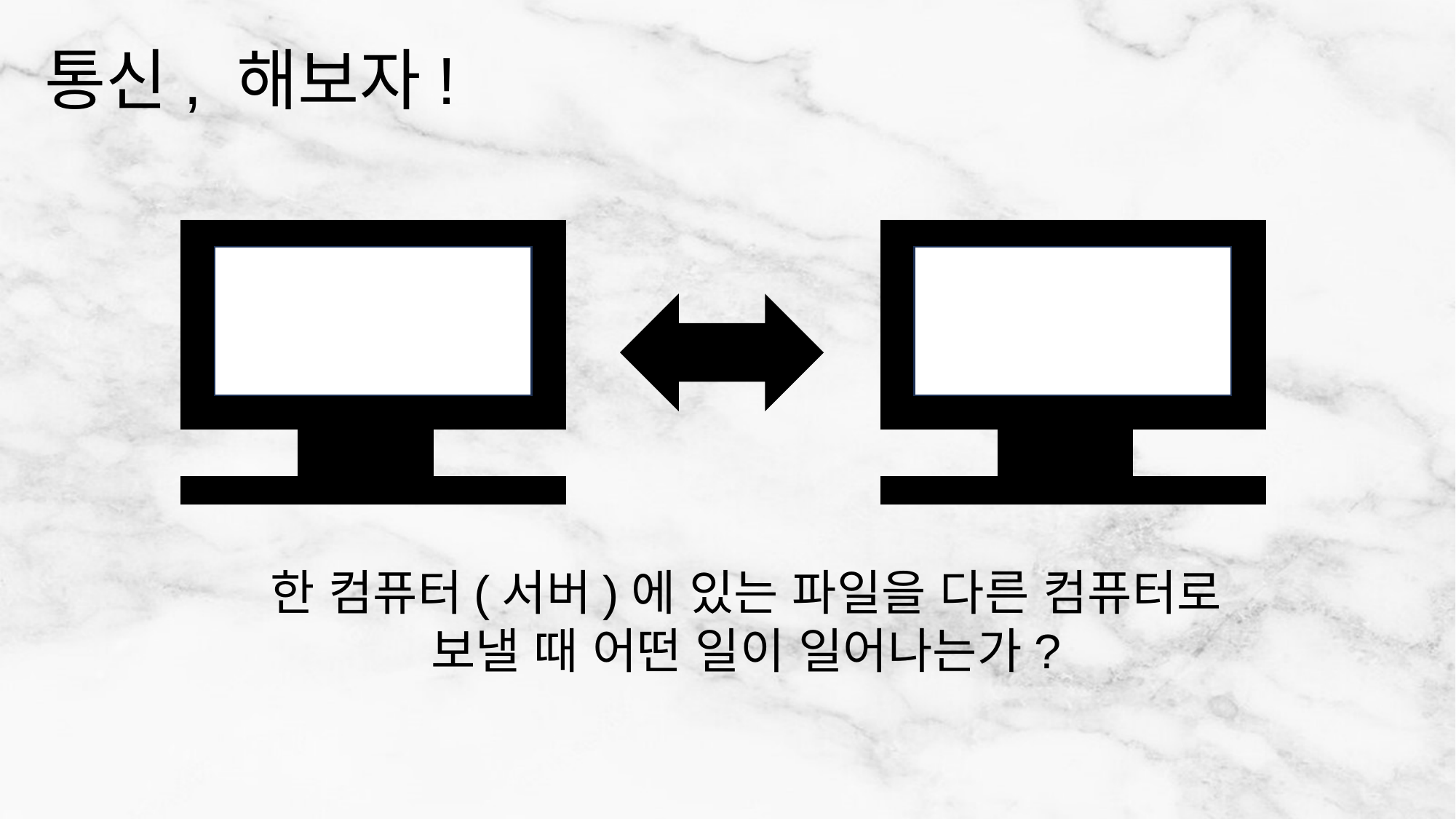

# 통신, 해보자!

한 컴퓨터(서버)에 있는 파일을 다른 컴퓨터로 보낼 때 어떤 일이 일어나는가?